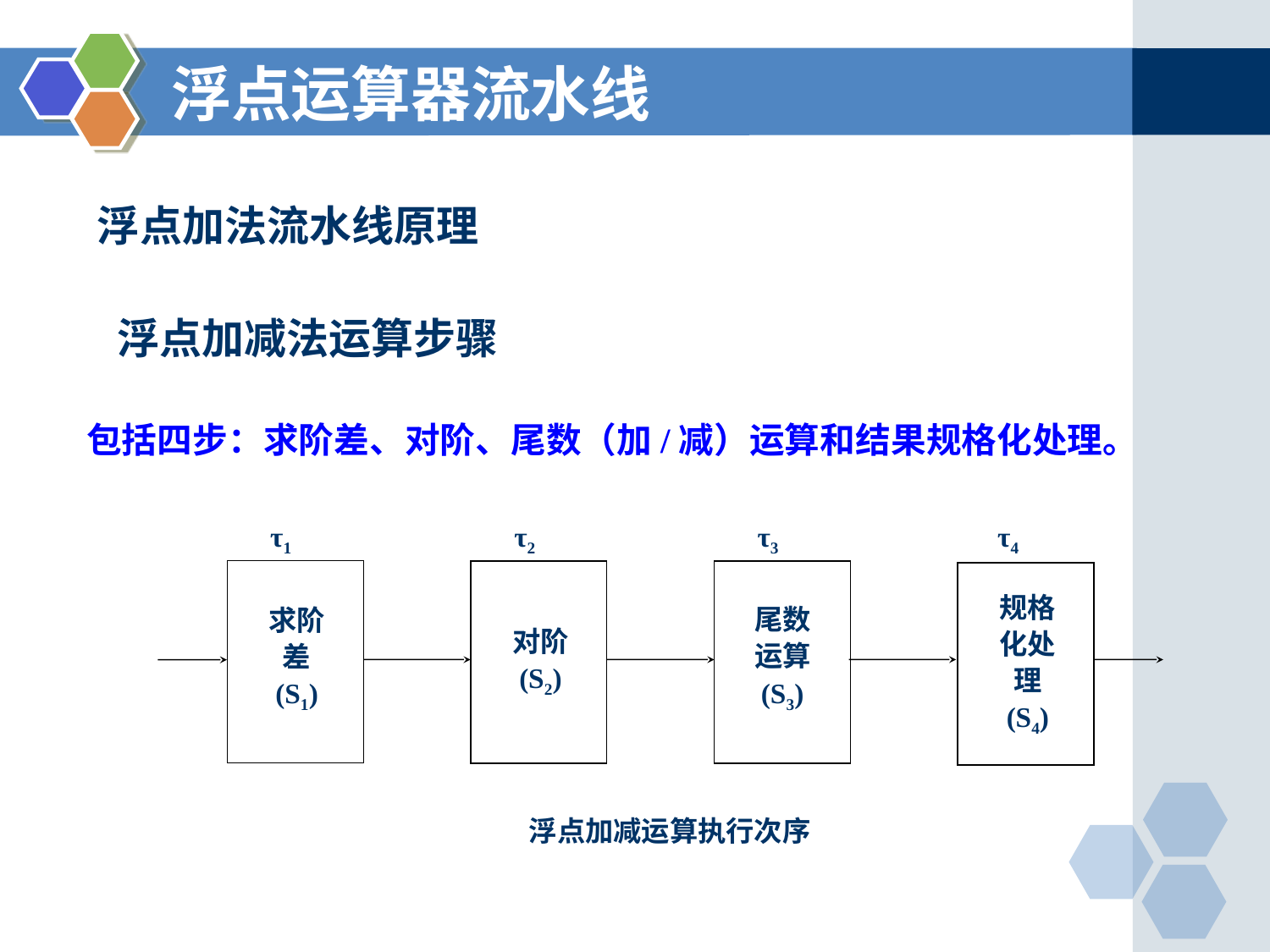

# 浮点运算器流水线
浮点加法流水线原理
浮点加减法运算步骤
包括四步：求阶差、对阶、尾数（加/减）运算和结果规格化处理。
τ3
τ4
τ1
τ2

规格
化处
理
(S4)
尾数
运算
(S3)
求阶
差
(S1)
对阶
(S2)

浮点加减运算执行次序